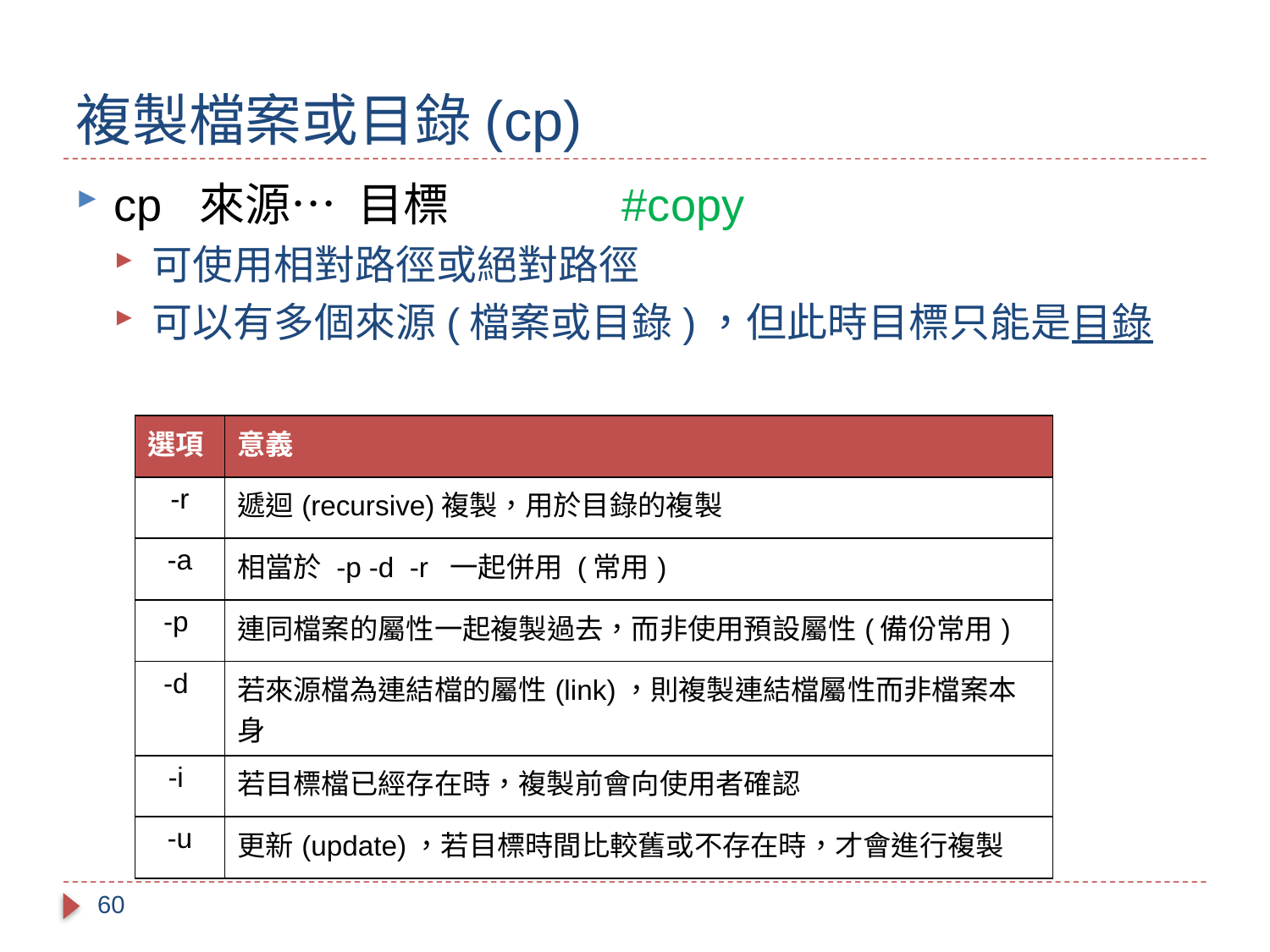

# 複製檔案或目錄(cp)
cp  來源…  目標		#copy
可使用相對路徑或絕對路徑
可以有多個來源(檔案或目錄)，但此時目標只能是目錄

| 選項 | 意義 |
| --- | --- |
| -r | 遞迴(recursive)複製，用於目錄的複製 |
| -a | 相當於 -p -d -r 一起併用 (常用) |
| -p | 連同檔案的屬性一起複製過去，而非使用預設屬性(備份常用) |
| -d | 若來源檔為連結檔的屬性(link)，則複製連結檔屬性而非檔案本身 |
| -i | 若目標檔已經存在時，複製前會向使用者確認 |
| -u | 更新(update)，若目標時間比較舊或不存在時，才會進行複製 |
60